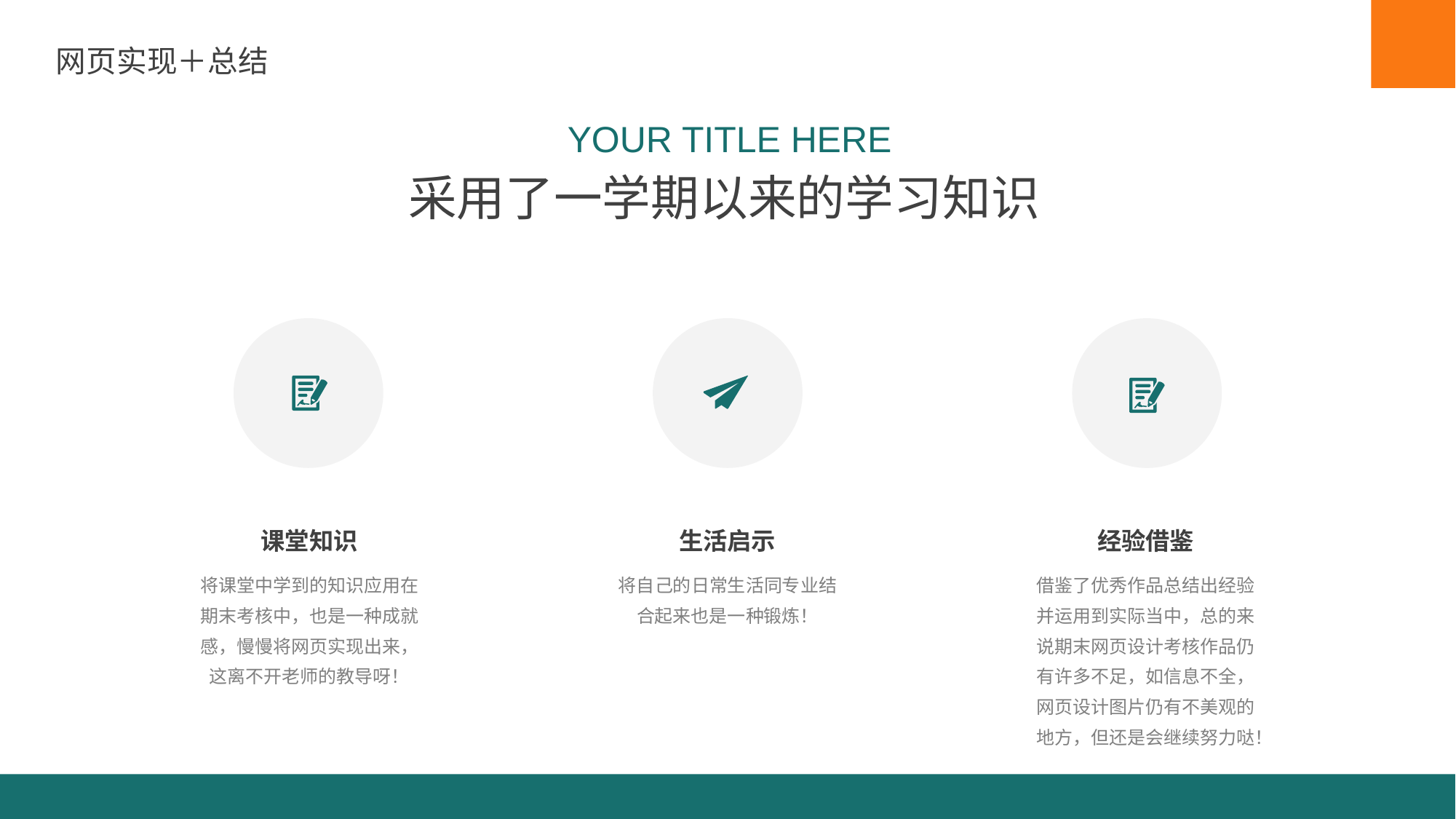

网页实现＋总结
YOUR TITLE HERE
采用了一学期以来的学习知识

课堂知识
生活启示
经验借鉴
将课堂中学到的知识应用在期末考核中，也是一种成就感，慢慢将网页实现出来，这离不开老师的教导呀！
将自己的日常生活同专业结合起来也是一种锻炼！
借鉴了优秀作品总结出经验并运用到实际当中，总的来说期末网页设计考核作品仍有许多不足，如信息不全，网页设计图片仍有不美观的地方，但还是会继续努力哒！